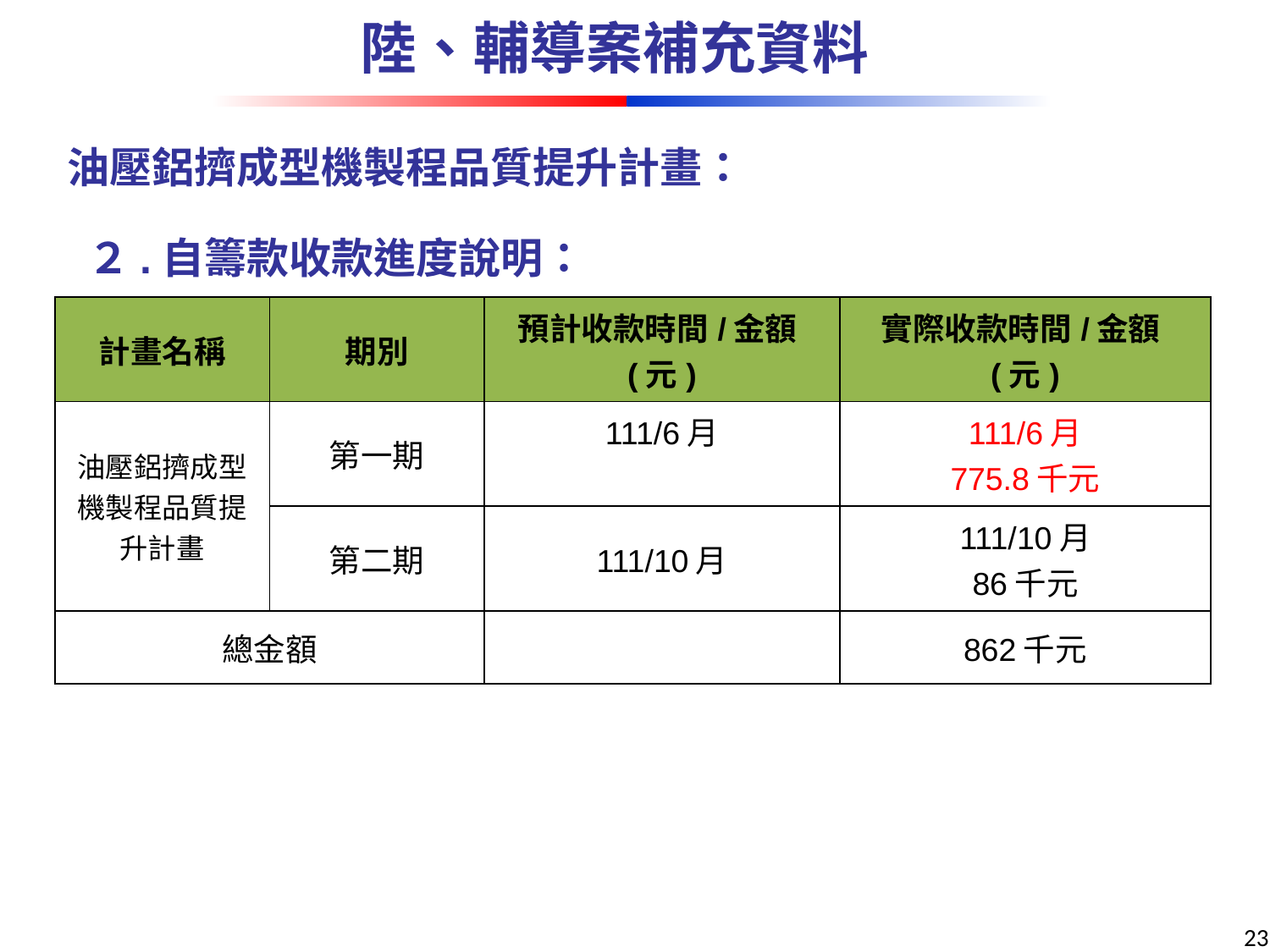

陸、輔導案補充資料
油壓鋁擠成型機製程品質提升計畫：
２.自籌款收款進度說明：
| 計畫名稱 | 期別 | 預計收款時間/金額(元) | 實際收款時間/金額(元) |
| --- | --- | --- | --- |
| 油壓鋁擠成型機製程品質提升計畫 | 第一期 | 111/6月 | 111/6月 775.8千元 |
|  | 第二期 | 111/10月 | 111/10月 86千元 |
| 總金額 |  |  | 862千元 |